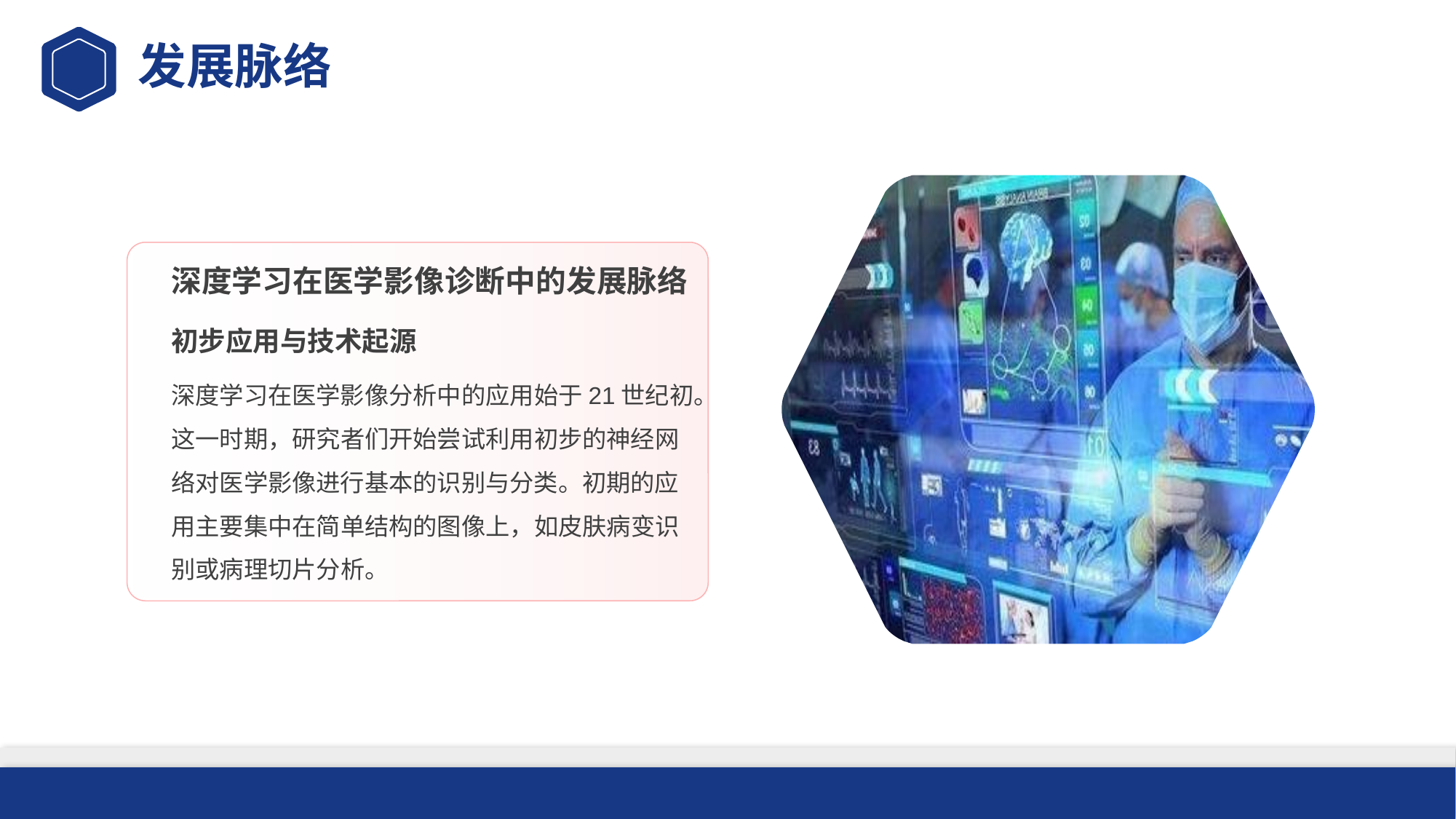

发展脉络

深度学习在医学影像诊断中的发展脉络
初步应用与技术起源
深度学习在医学影像分析中的应用始于21世纪初。这一时期，研究者们开始尝试利用初步的神经网络对医学影像进行基本的识别与分类。初期的应用主要集中在简单结构的图像上，如皮肤病变识别或病理切片分析。